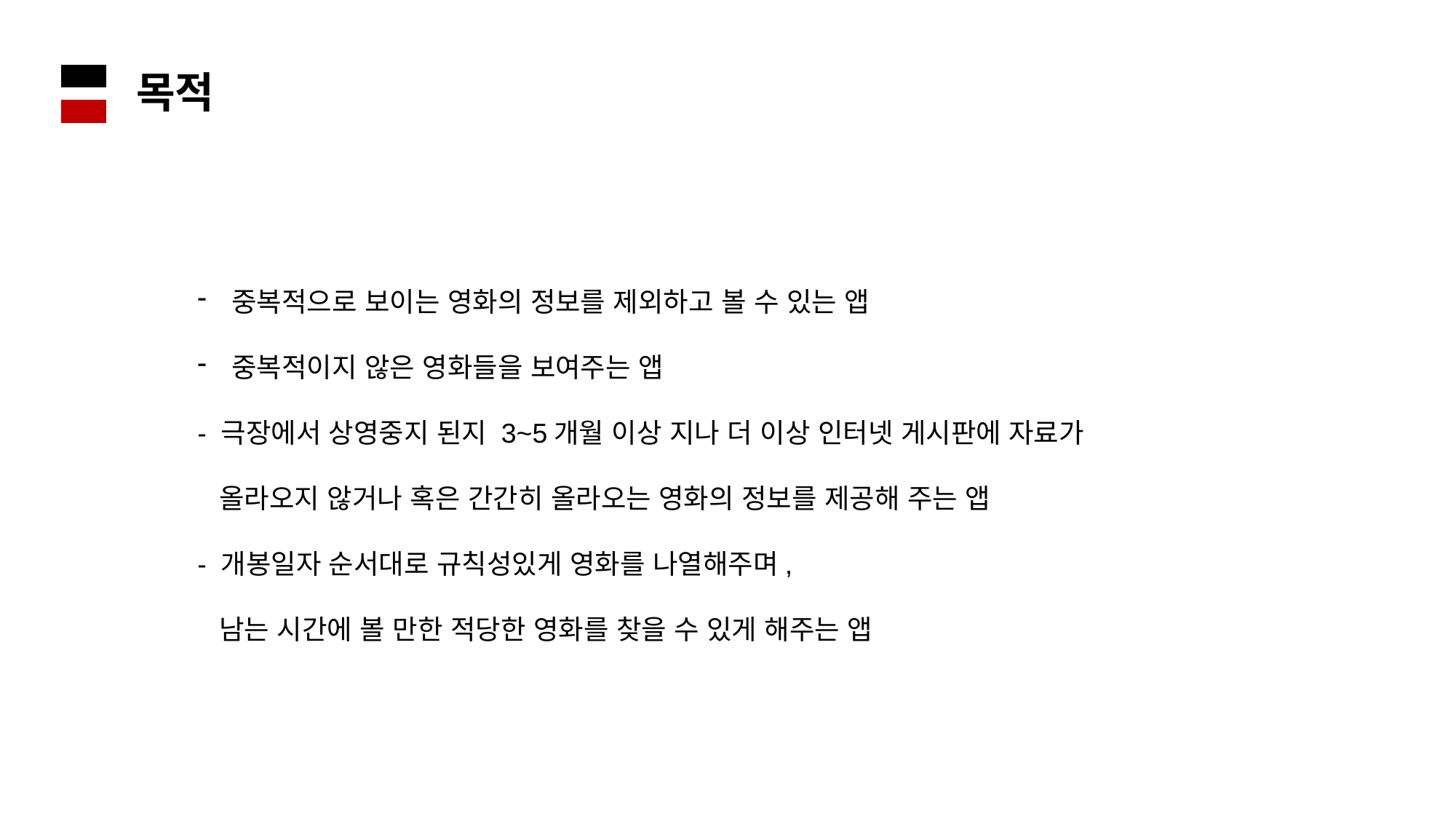

목적

중복적으로 보이는 영화의 정보를 제외하고 볼 수 있는 앱

중복적이지 않은 영화들을 보여주는 앱

- 극장에서 상영중지 된지 3~5개월 이상 지나 더 이상 인터넷 게시판에 자료가

  올라오지 않거나 혹은 간간히 올라오는 영화의 정보를 제공해 주는 앱

- 개봉일자 순서대로 규칙성있게 영화를 나열해주며,

  남는 시간에 볼 만한 적당한 영화를 찾을 수 있게 해주는 앱